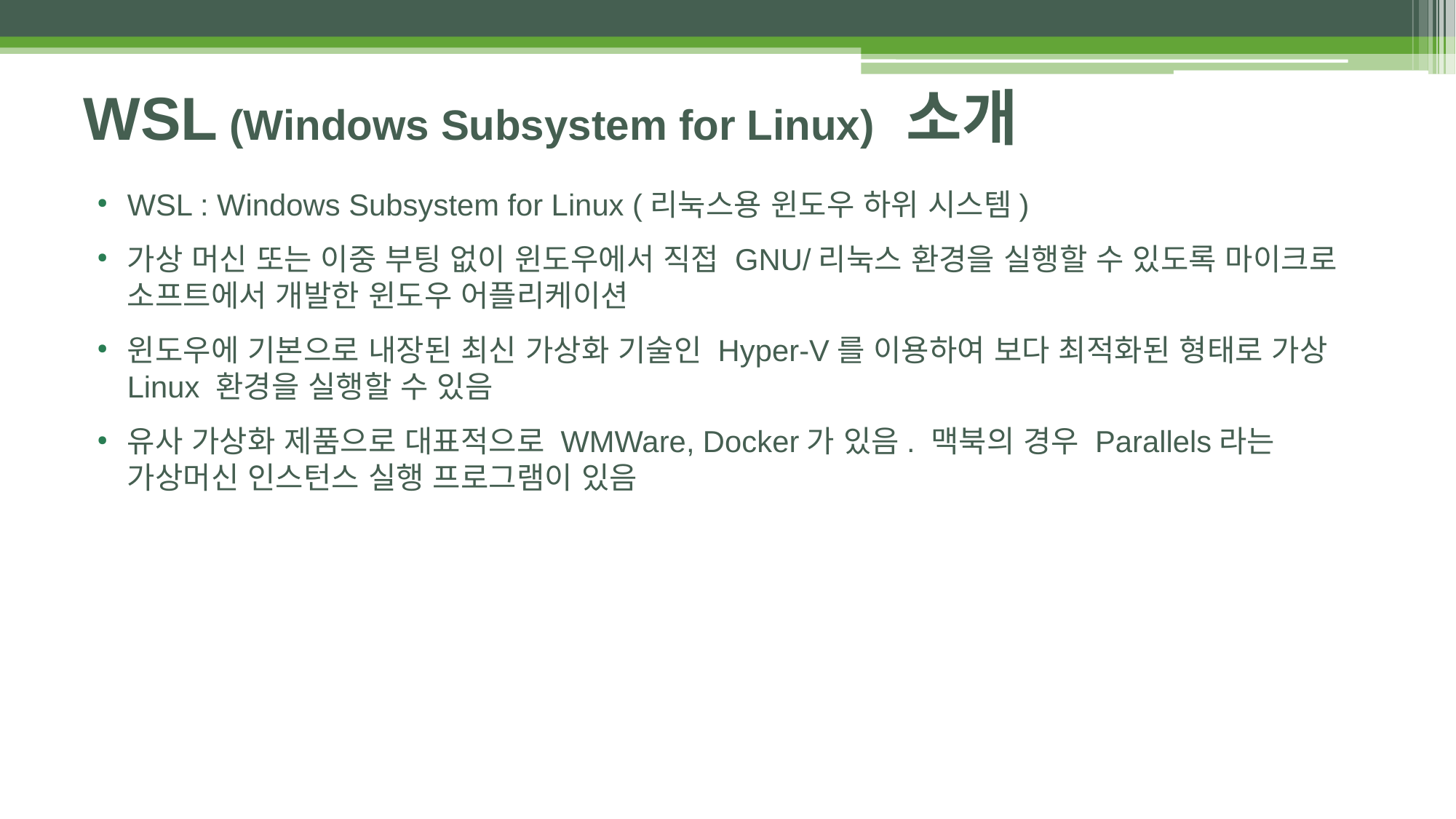

# WSL (Windows Subsystem for Linux) 소개
WSL : Windows Subsystem for Linux (리눅스용 윈도우 하위 시스템)
가상 머신 또는 이중 부팅 없이 윈도우에서 직접 GNU/리눅스 환경을 실행할 수 있도록 마이크로 소프트에서 개발한 윈도우 어플리케이션
윈도우에 기본으로 내장된 최신 가상화 기술인 Hyper-V를 이용하여 보다 최적화된 형태로 가상 Linux 환경을 실행할 수 있음
유사 가상화 제품으로 대표적으로 WMWare, Docker가 있음. 맥북의 경우 Parallels라는 가상머신 인스턴스 실행 프로그램이 있음